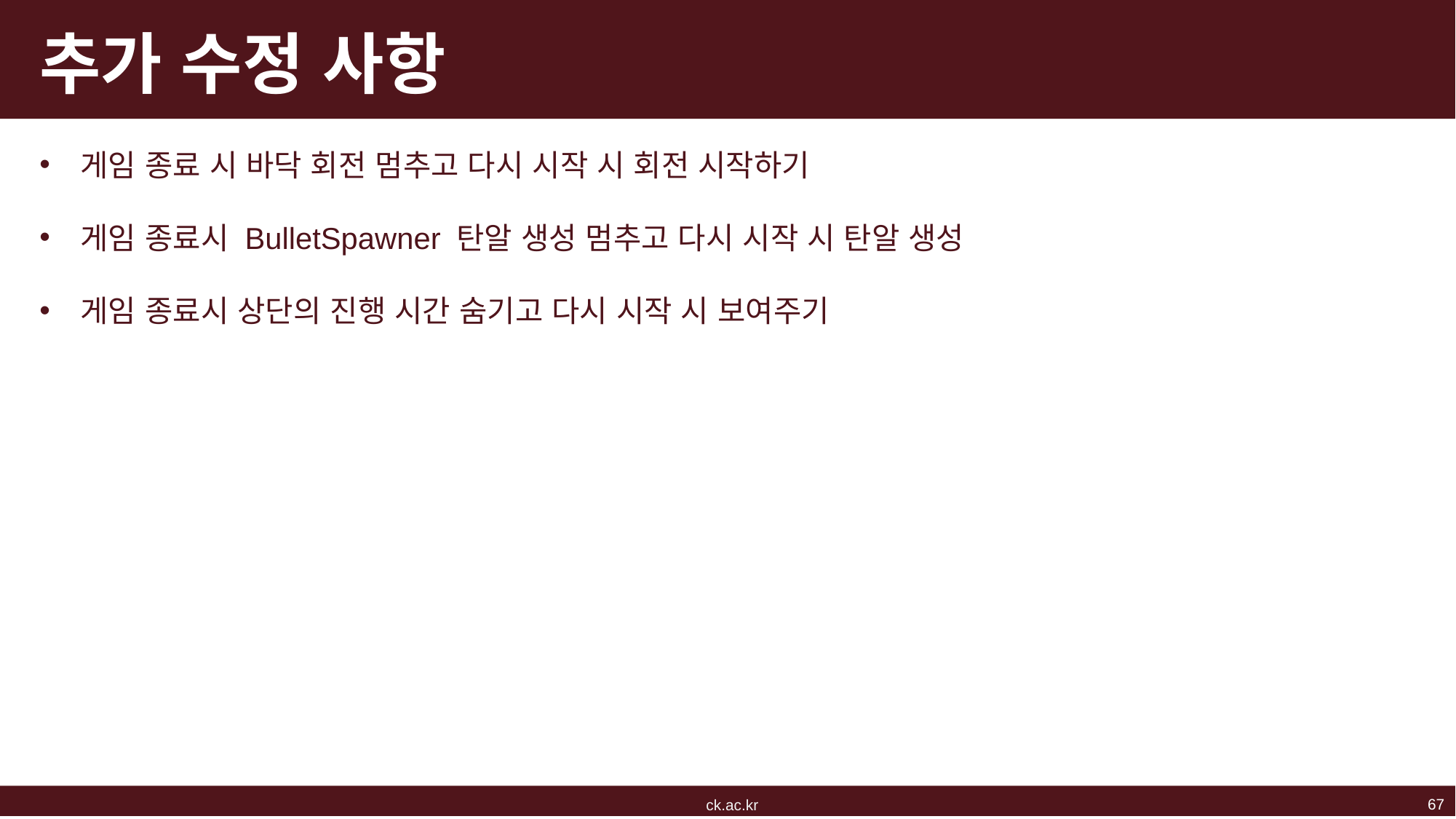

# 추가 수정 사항
게임 종료 시 바닥 회전 멈추고 다시 시작 시 회전 시작하기

게임 종료시 BulletSpawner 탄알 생성 멈추고 다시 시작 시 탄알 생성

게임 종료시 상단의 진행 시간 숨기고 다시 시작 시 보여주기

67
ck.ac.kr